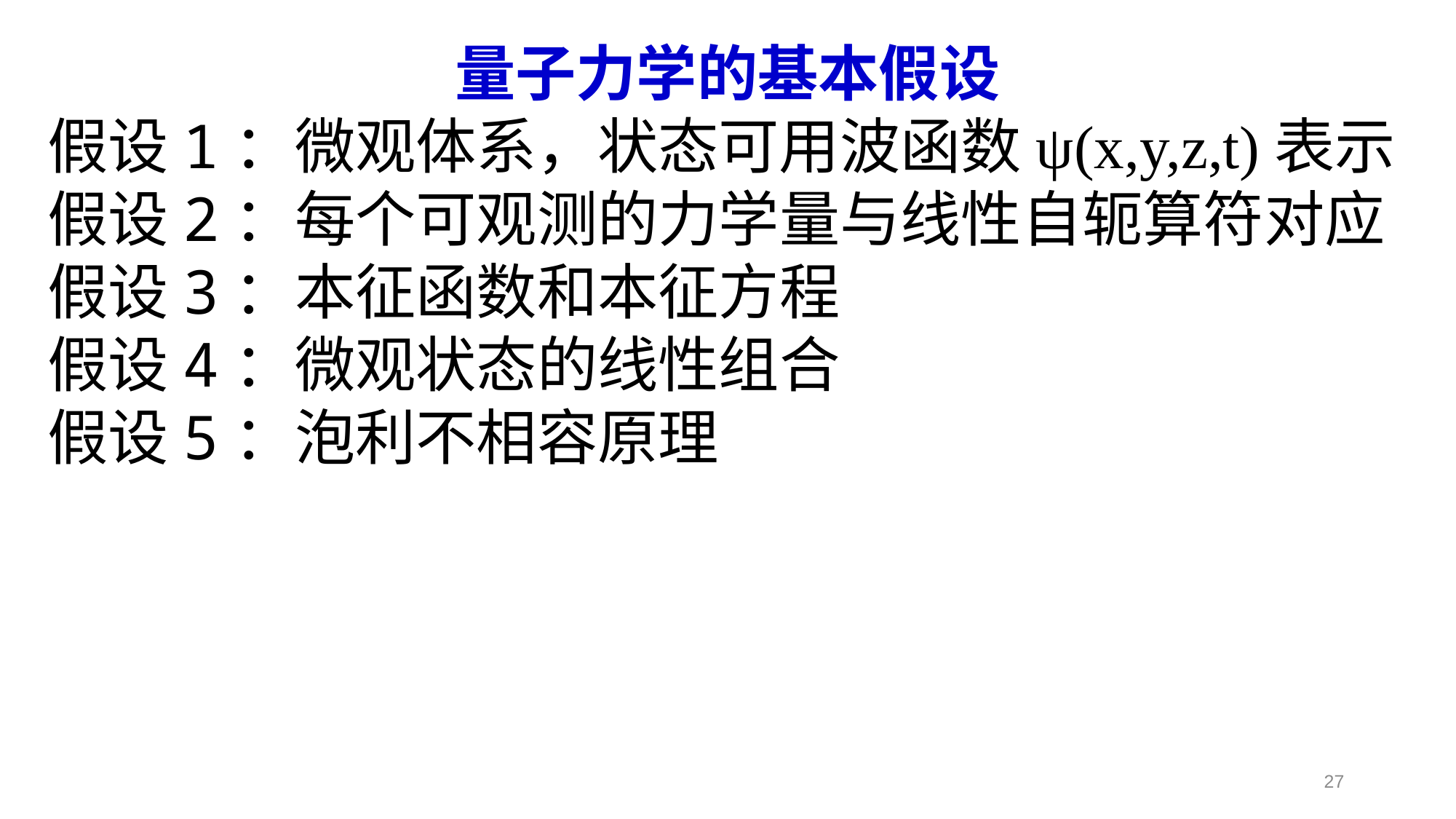

量子力学的基本假设
假设1：微观体系，状态可用波函数ψ(x,y,z,t)表示
假设2：每个可观测的力学量与线性自轭算符对应
假设3：本征函数和本征方程
假设4：微观状态的线性组合
假设5：泡利不相容原理
27